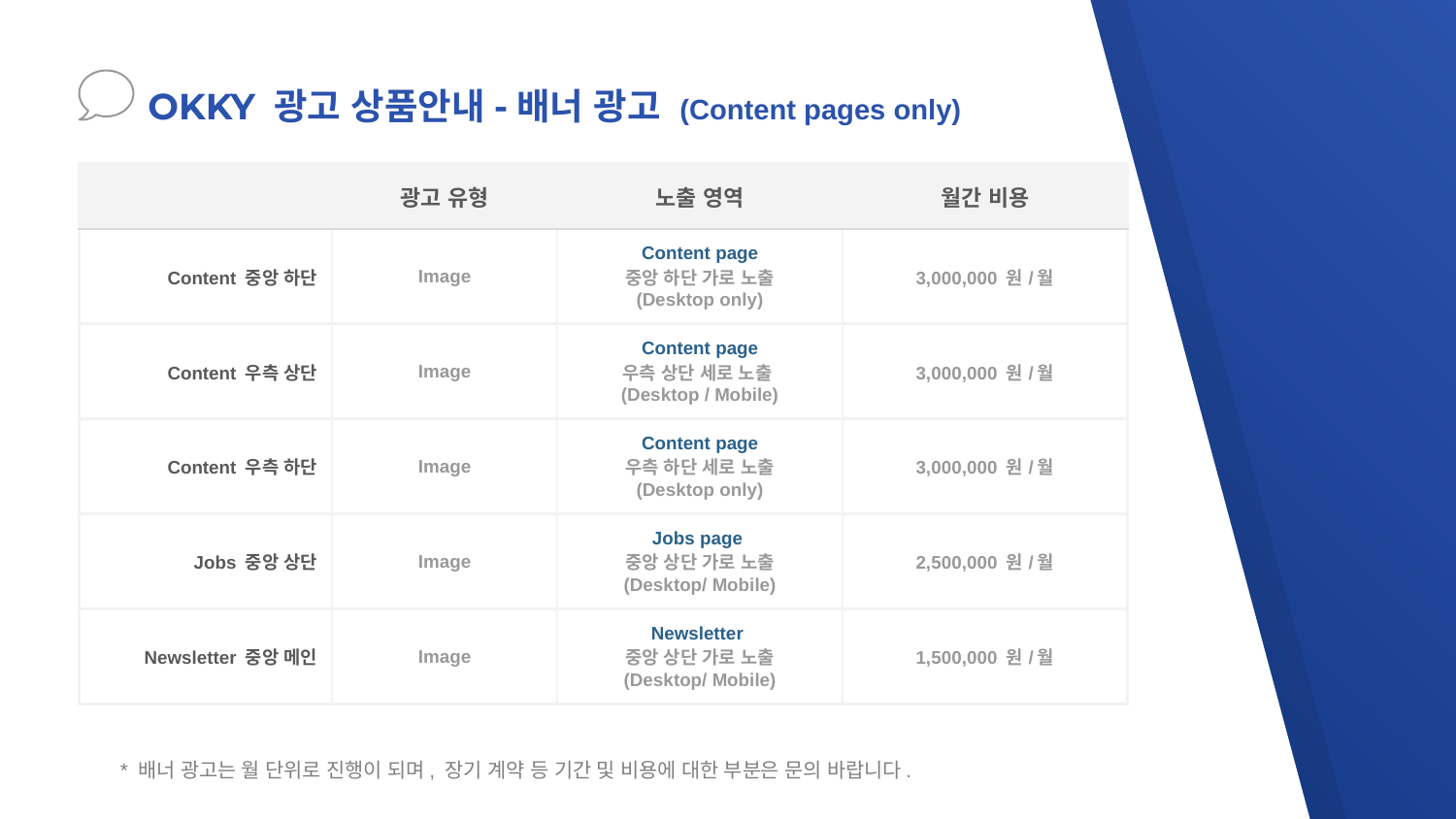

OKKY 광고 상품안내-배너 광고 (Content pages only)

|  | 광고 유형 | 노출 영역 | 월간 비용 |
| --- | --- | --- | --- |
| Content 중앙 하단 | Image | Content page 중앙 하단 가로 노출 (Desktop only) | 3,000,000 원/월 |
| Content 우측 상단 | Image | Content page 우측 상단 세로 노출 (Desktop / Mobile) | 3,000,000 원/월 |
| Content 우측 하단 | Image | Content page 우측 하단 세로 노출 (Desktop only) | 3,000,000 원/월 |
| Jobs 중앙 상단 | Image | Jobs page 중앙 상단 가로 노출 (Desktop/ Mobile) | 2,500,000 원/월 |
| Newsletter 중앙 메인 | Image | Newsletter 중앙 상단 가로 노출 (Desktop/ Mobile) | 1,500,000 원/월 |
* 배너 광고는 월 단위로 진행이 되며, 장기 계약 등 기간 및 비용에 대한 부분은 문의 바랍니다.